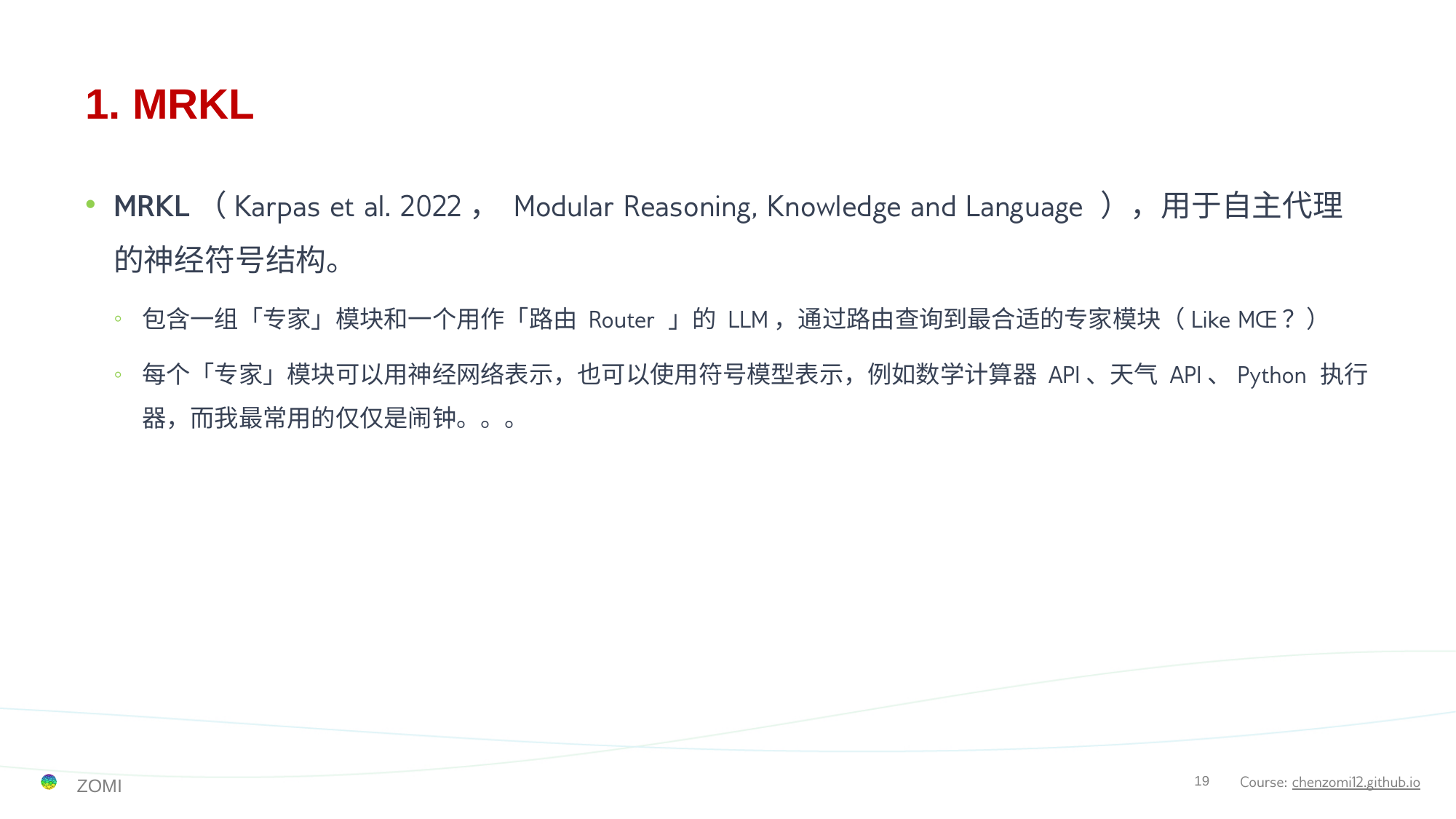

# 1. MRKL
MRKL（Karpas et al. 2022， Modular Reasoning, Knowledge and Language ），用于自主代理的神经符号结构。
包含一组「专家」模块和一个用作「路由 Router 」的 LLM，通过路由查询到最合适的专家模块（Like MOE？）
每个「专家」模块可以用神经网络表示，也可以使用符号模型表示，例如数学计算器 API、天气 API、Python 执行器，而我最常用的仅仅是闹钟。。。